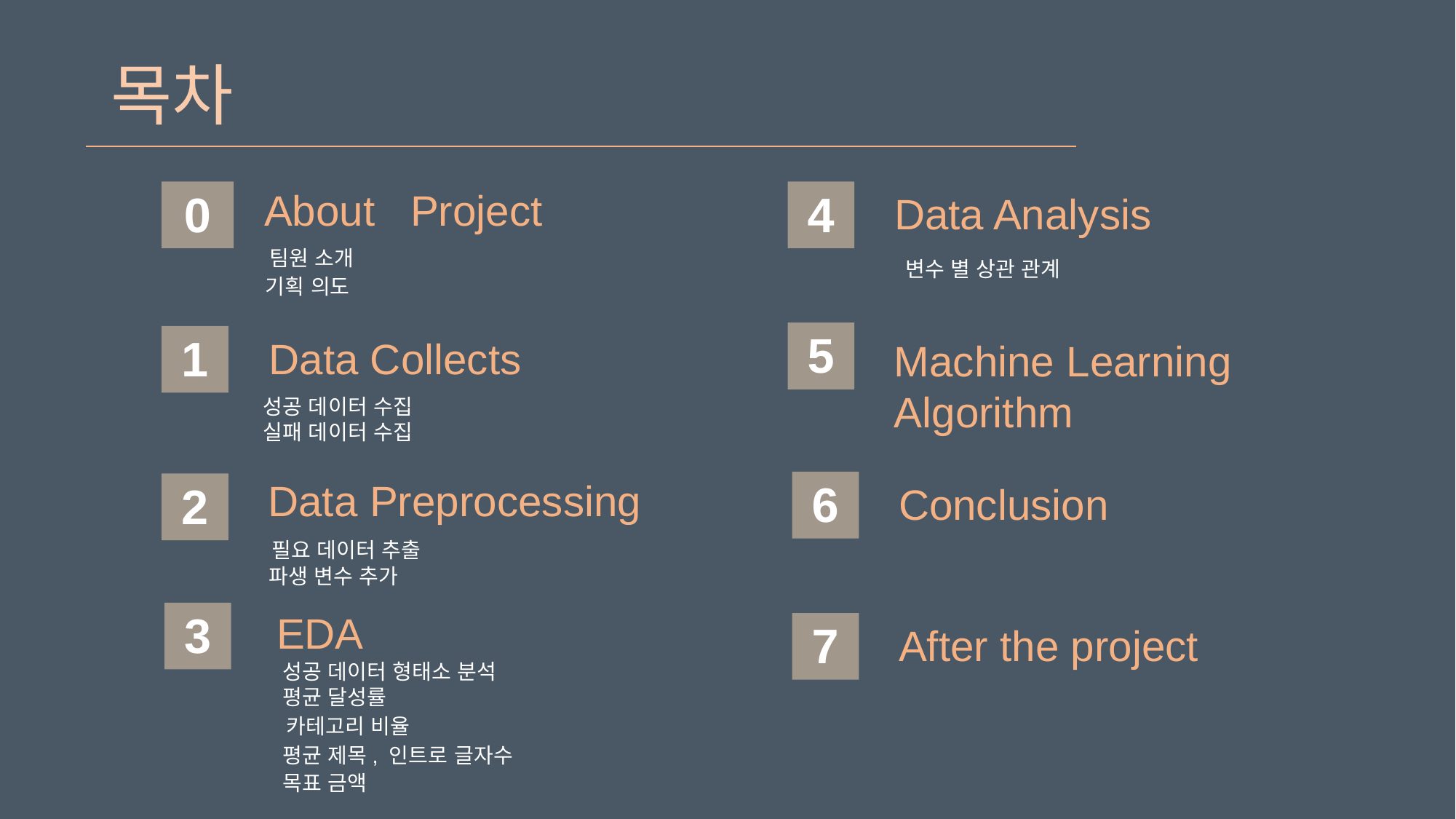

# 목차
About   Project
0

4

Data Analysis
 팀원 소개
 변수 별 상관 관계
기획 의도
5

Machine Learning Algorithm
1

Data Collects
성공 데이터 수집
실패 데이터 수집
Data Preprocessing
2

6

Conclusion
 필요 데이터 추출
파생 변수 추가
3

EDA
7

After the project
성공 데이터 형태소 분석
평균 달성률
 카테고리 비율
평균 제목, 인트로 글자수
목표 금액